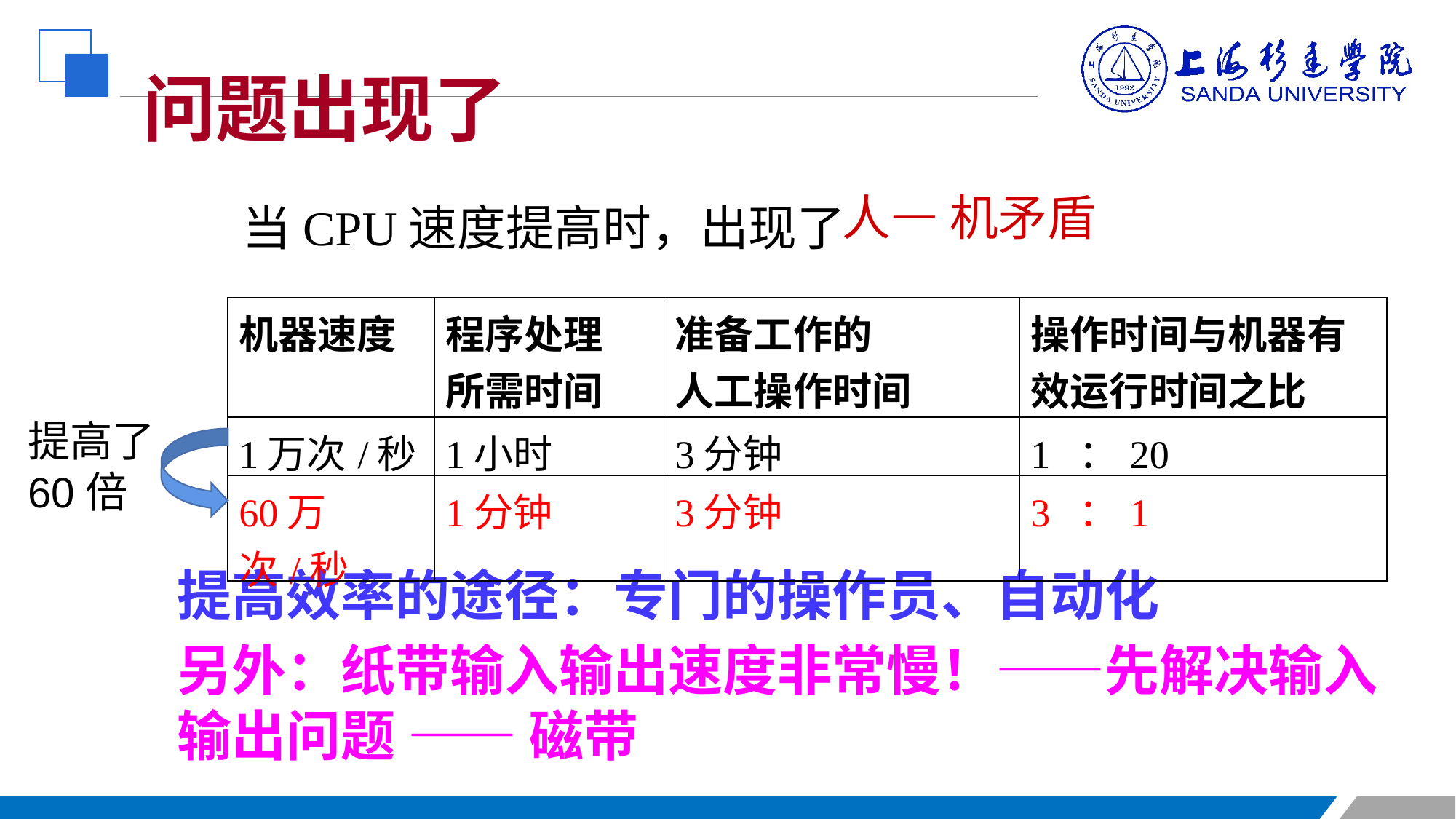

问题出现了
当CPU速度提高时，出现了
人— 机矛盾
| 机器速度 | 程序处理 所需时间 | 准备工作的 人工操作时间 | 操作时间与机器有效运行时间之比 |
| --- | --- | --- | --- |
| 1万次/秒 | 1小时 | 3分钟 | 1 ：20 |
| 60万次/秒 | 1分钟 | 3分钟 | 3 ：1 |
提高了
60倍

提高效率的途径：专门的操作员、自动化
另外：纸带输入输出速度非常慢！——先解决输入输出问题 —— 磁带